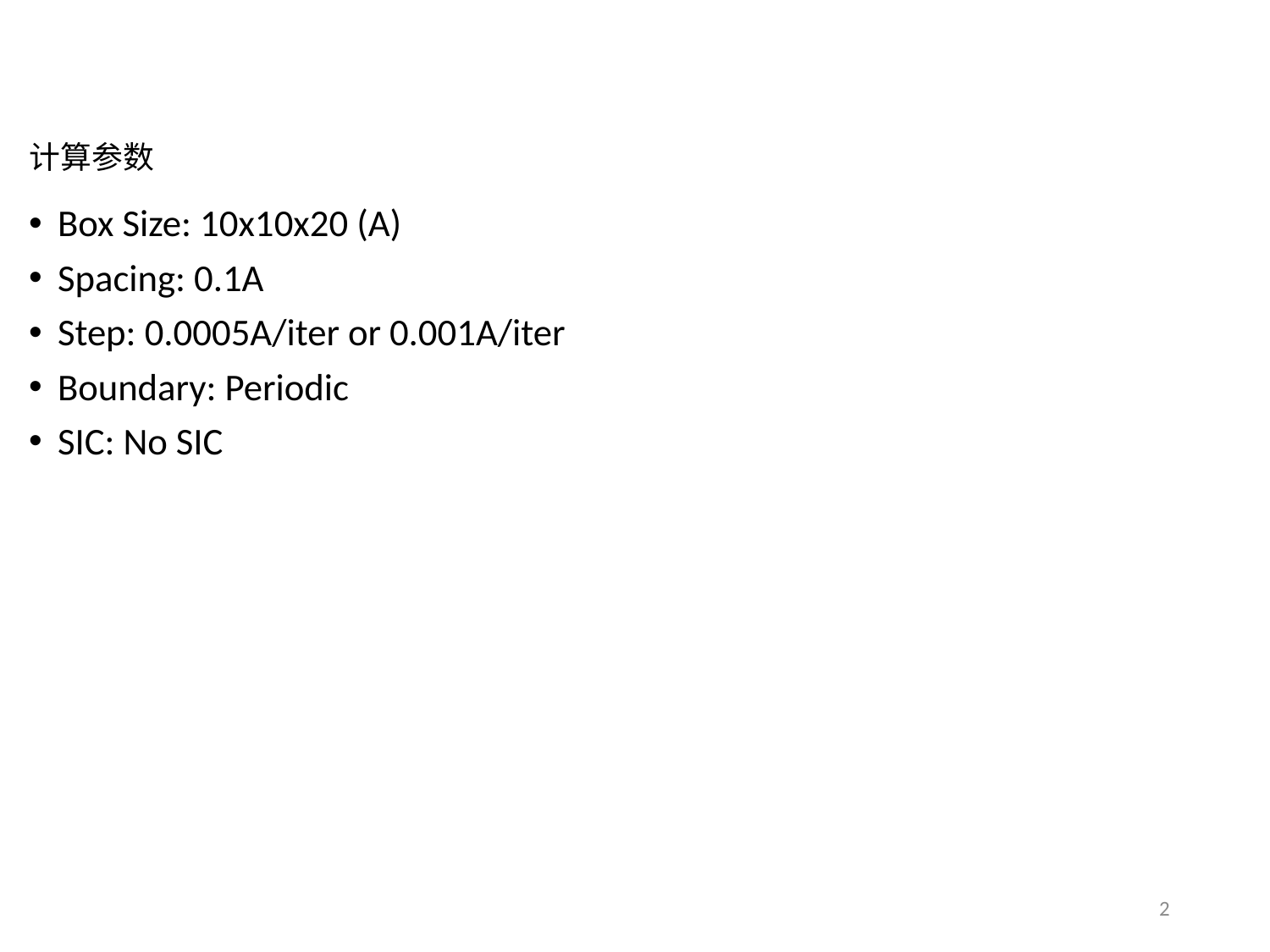

# 计算参数
Box Size: 10x10x20 (A)
Spacing: 0.1A
Step: 0.0005A/iter or 0.001A/iter
Boundary: Periodic
SIC: No SIC

2